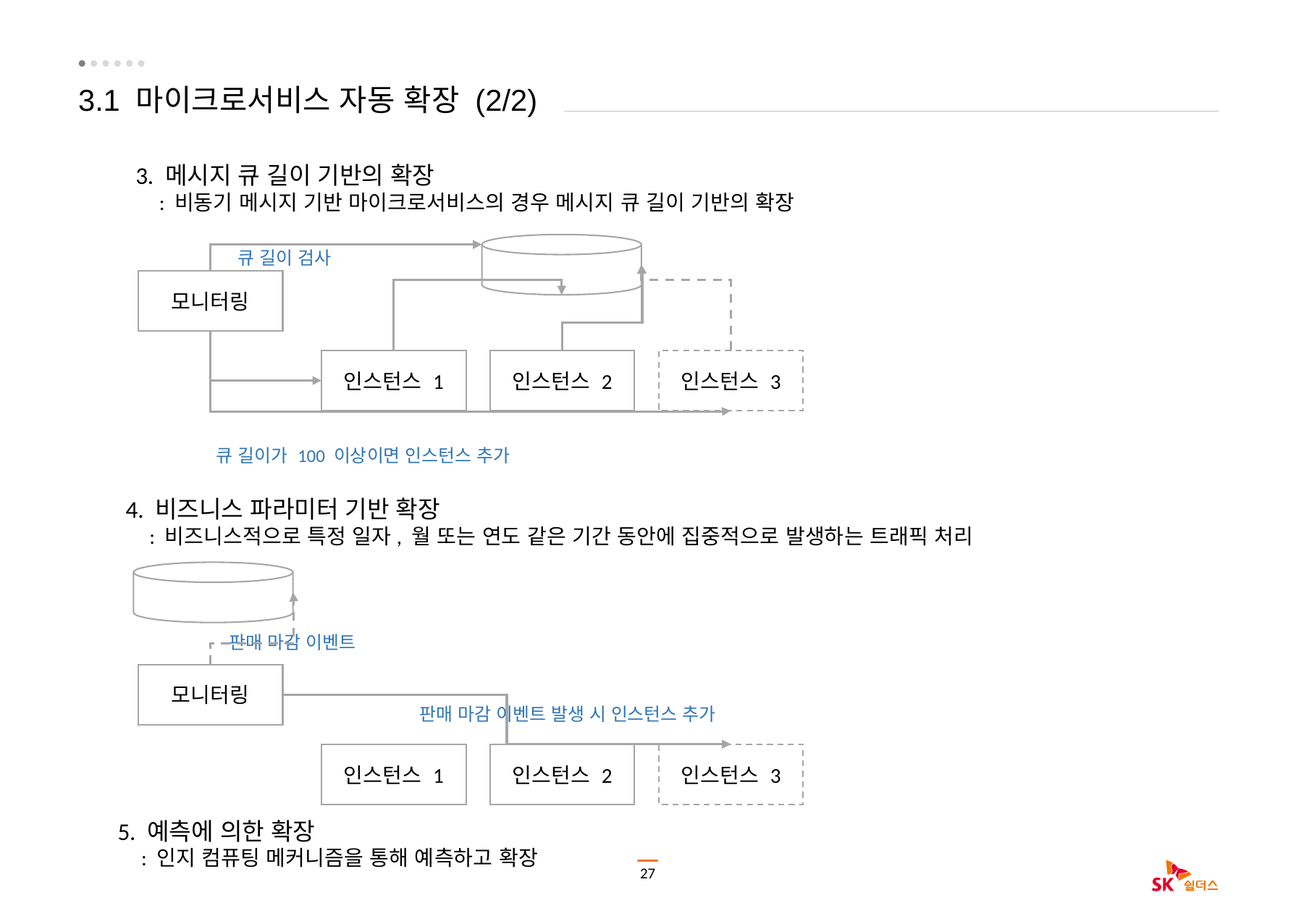

# 3.1 마이크로서비스 자동 확장 (2/2)
3. 메시지 큐 길이 기반의 확장
     : 비동기 메시지 기반 마이크로서비스의 경우 메시지 큐 길이 기반의 확장

큐 길이 검사
모니터링
인스턴스 1
인스턴스 2
인스턴스 3
큐 길이가 100 이상이면 인스턴스 추가
4. 비즈니스 파라미터 기반 확장
     : 비즈니스적으로 특정 일자, 월 또는 연도 같은 기간 동안에 집중적으로 발생하는 트래픽 처리

판매 마감 이벤트
모니터링
판매 마감 이벤트 발생 시 인스턴스 추가
인스턴스 1
인스턴스 2
인스턴스 3
5. 예측에 의한 확장
     : 인지 컴퓨팅 메커니즘을 통해 예측하고 확장
27